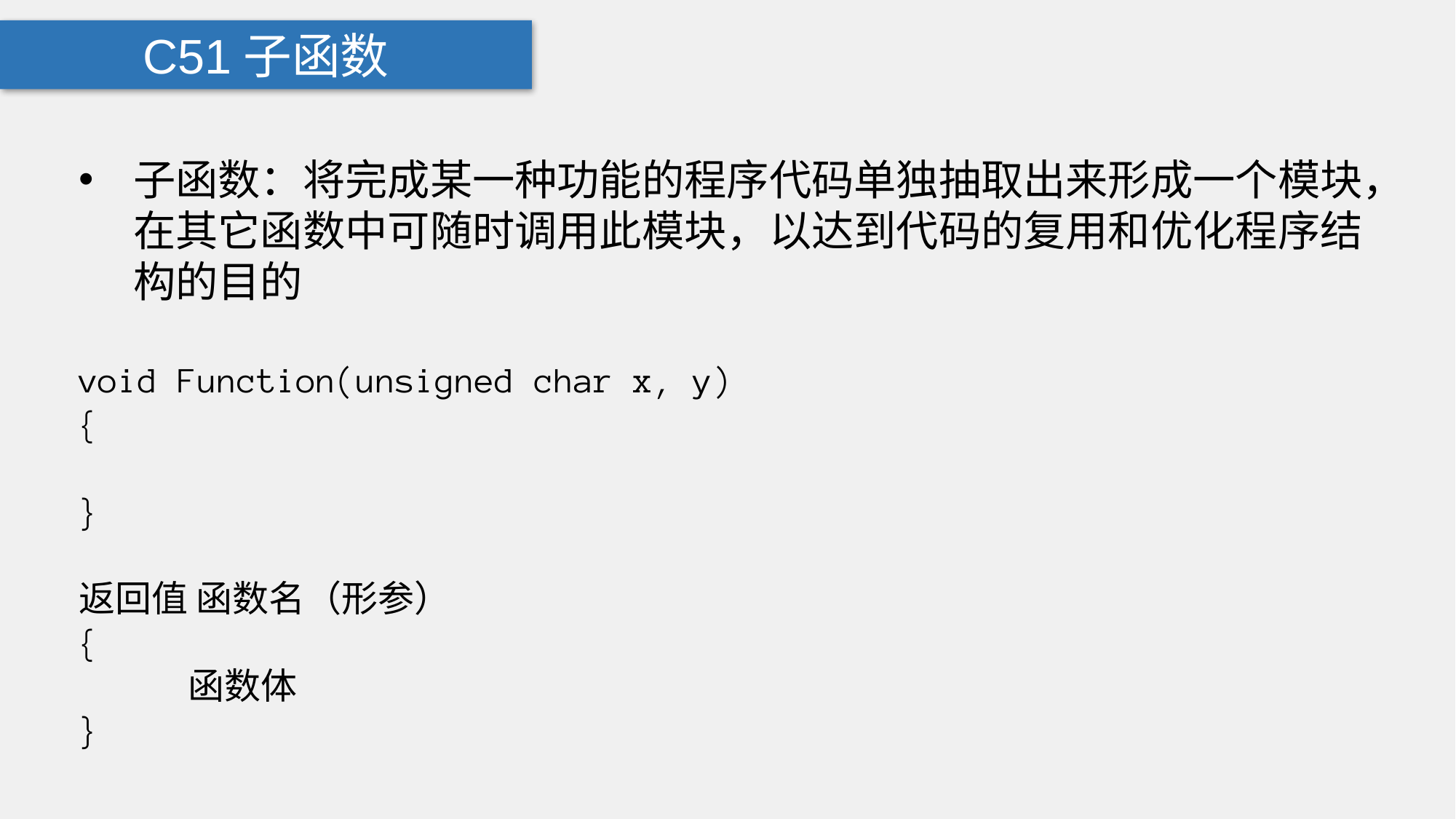

C51子函数
子函数：将完成某一种功能的程序代码单独抽取出来形成一个模块，在其它函数中可随时调用此模块，以达到代码的复用和优化程序结构的目的

void Function(unsigned char x, y)
{

}

返回值 函数名（形参）
{
	函数体
}